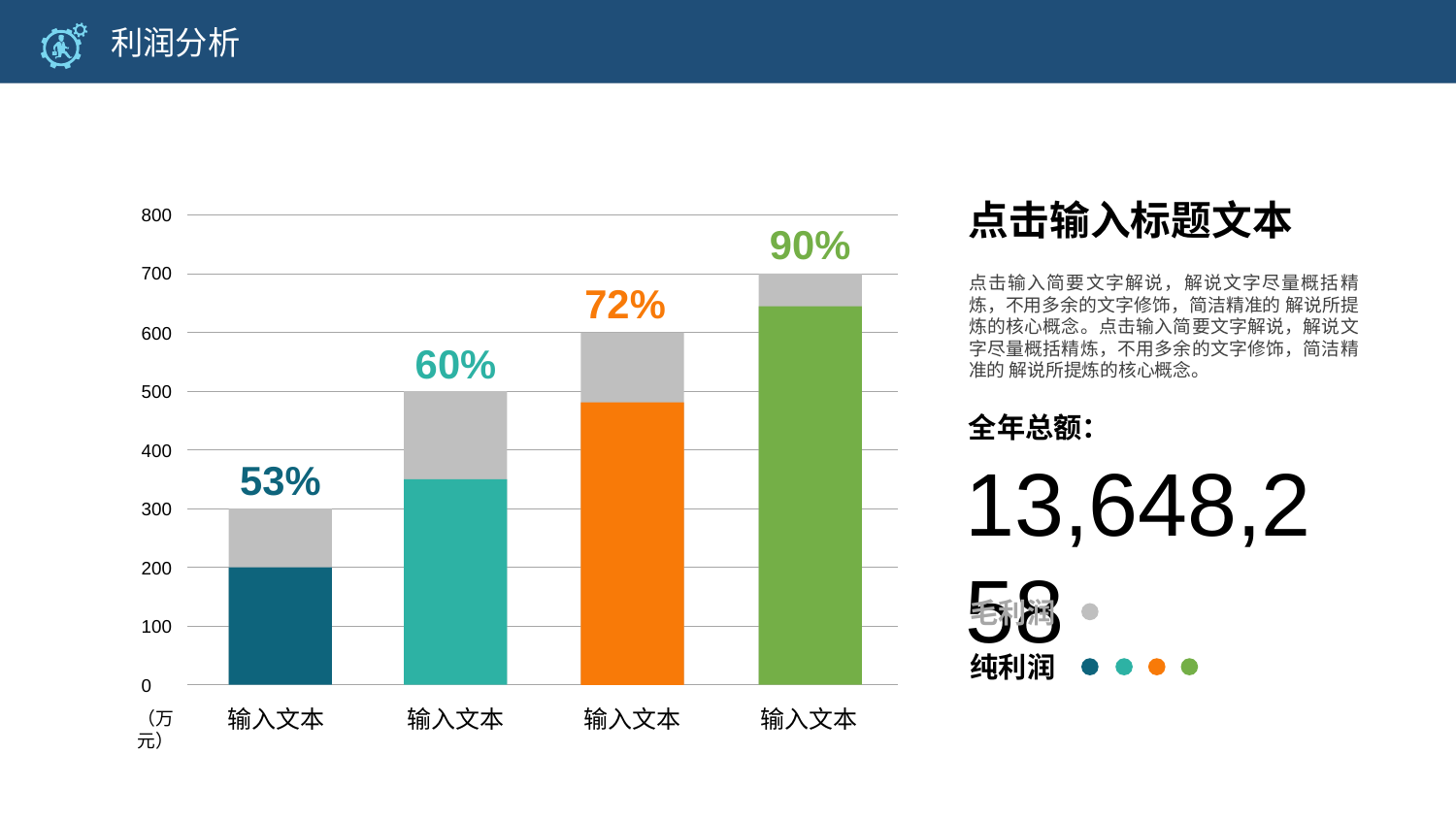

# 利润分析

点击输入标题文本
800
90%
700
点击输入简要文字解说，解说文字尽量概括精炼，不用多余的文字修饰，简洁精准的 解说所提炼的核心概念。点击输入简要文字解说，解说文字尽量概括精炼，不用多余的文字修饰，简洁精准的 解说所提炼的核心概念。

72%

600

60%
500

全年总额：
400
13,648,258
53%

300

200

毛利润

100
纯利润

0
输入文本
输入文本
输入文本
输入文本
（万元）